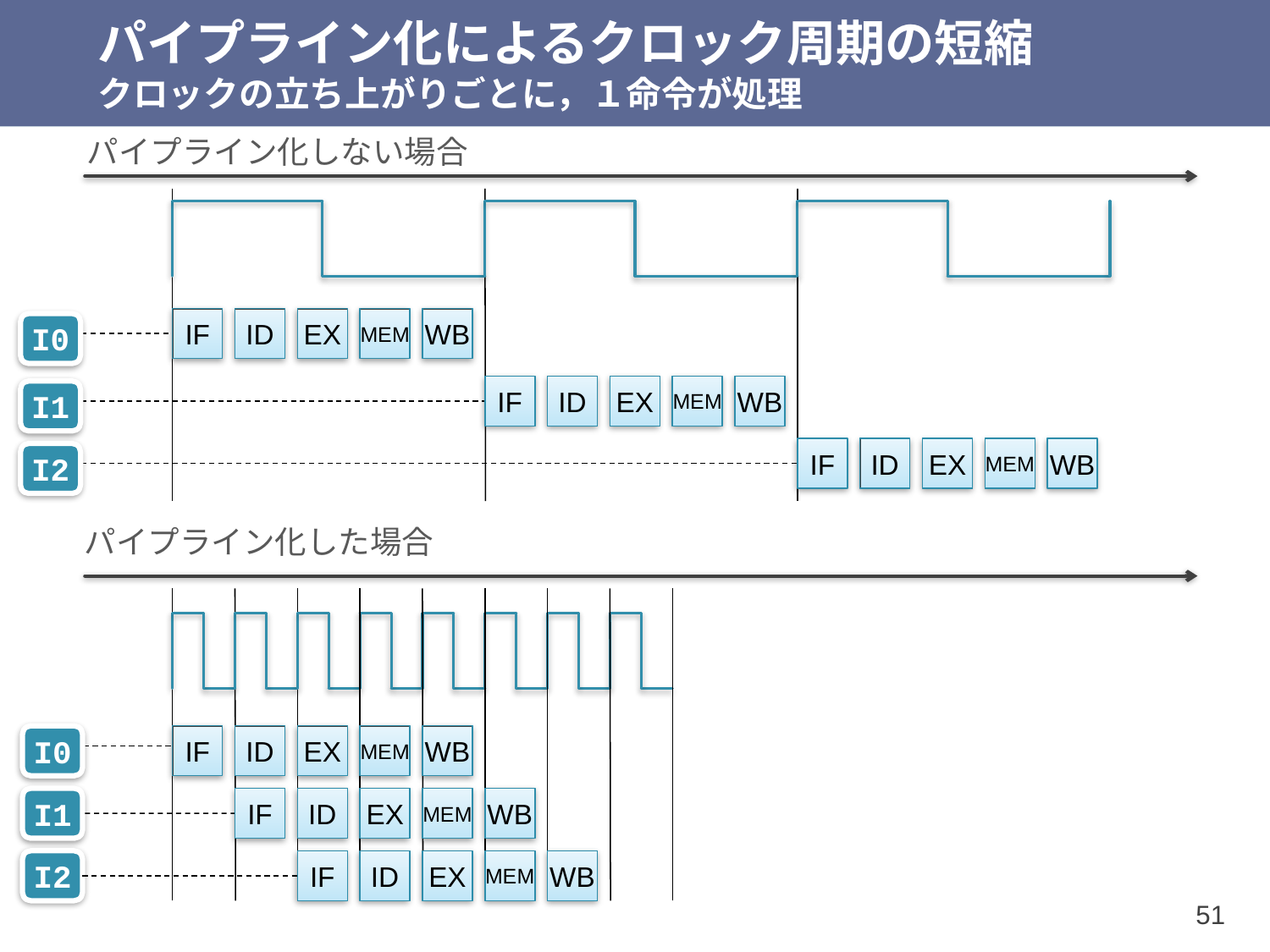

# パイプライン化によるクロック周期の短縮 クロックの立ち上がりごとに，１命令が処理
パイプライン化しない場合
IF
ID
EX
MEM
WB
I0
IF
ID
EX
MEM
WB
I1
IF
ID
EX
MEM
WB
I2
パイプライン化した場合
I0
IF
ID
EX
MEM
WB
I1
IF
ID
EX
MEM
WB
I2
IF
ID
EX
MEM
WB